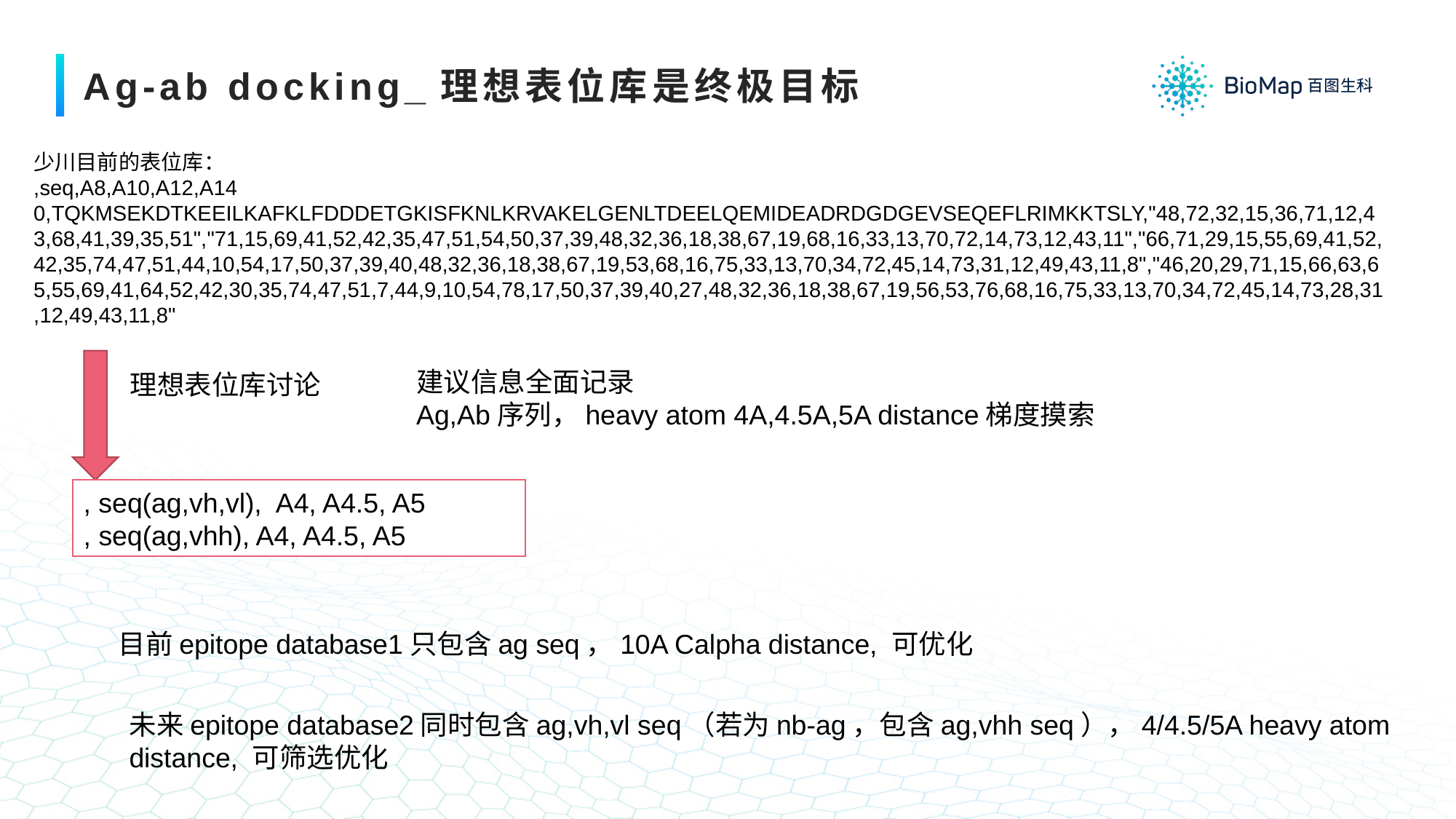

# Ag-ab docking_理想表位库是终极目标
少川目前的表位库：
,seq,A8,A10,A12,A14
0,TQKMSEKDTKEEILKAFKLFDDDETGKISFKNLKRVAKELGENLTDEELQEMIDEADRDGDGEVSEQEFLRIMKKTSLY,"48,72,32,15,36,71,12,43,68,41,39,35,51","71,15,69,41,52,42,35,47,51,54,50,37,39,48,32,36,18,38,67,19,68,16,33,13,70,72,14,73,12,43,11","66,71,29,15,55,69,41,52,42,35,74,47,51,44,10,54,17,50,37,39,40,48,32,36,18,38,67,19,53,68,16,75,33,13,70,34,72,45,14,73,31,12,49,43,11,8","46,20,29,71,15,66,63,65,55,69,41,64,52,42,30,35,74,47,51,7,44,9,10,54,78,17,50,37,39,40,27,48,32,36,18,38,67,19,56,53,76,68,16,75,33,13,70,34,72,45,14,73,28,31,12,49,43,11,8"

建议信息全面记录
Ag,Ab序列，heavy atom 4A,4.5A,5A distance梯度摸索
理想表位库讨论
, seq(ag,vh,vl),  A4, A4.5, A5
, seq(ag,vhh), A4, A4.5, A5
目前epitope database1只包含ag seq，10A Calpha distance, 可优化
未来epitope database2同时包含ag,vh,vl seq（若为nb-ag，包含ag,vhh seq），4/4.5/5A heavy atom distance, 可筛选优化